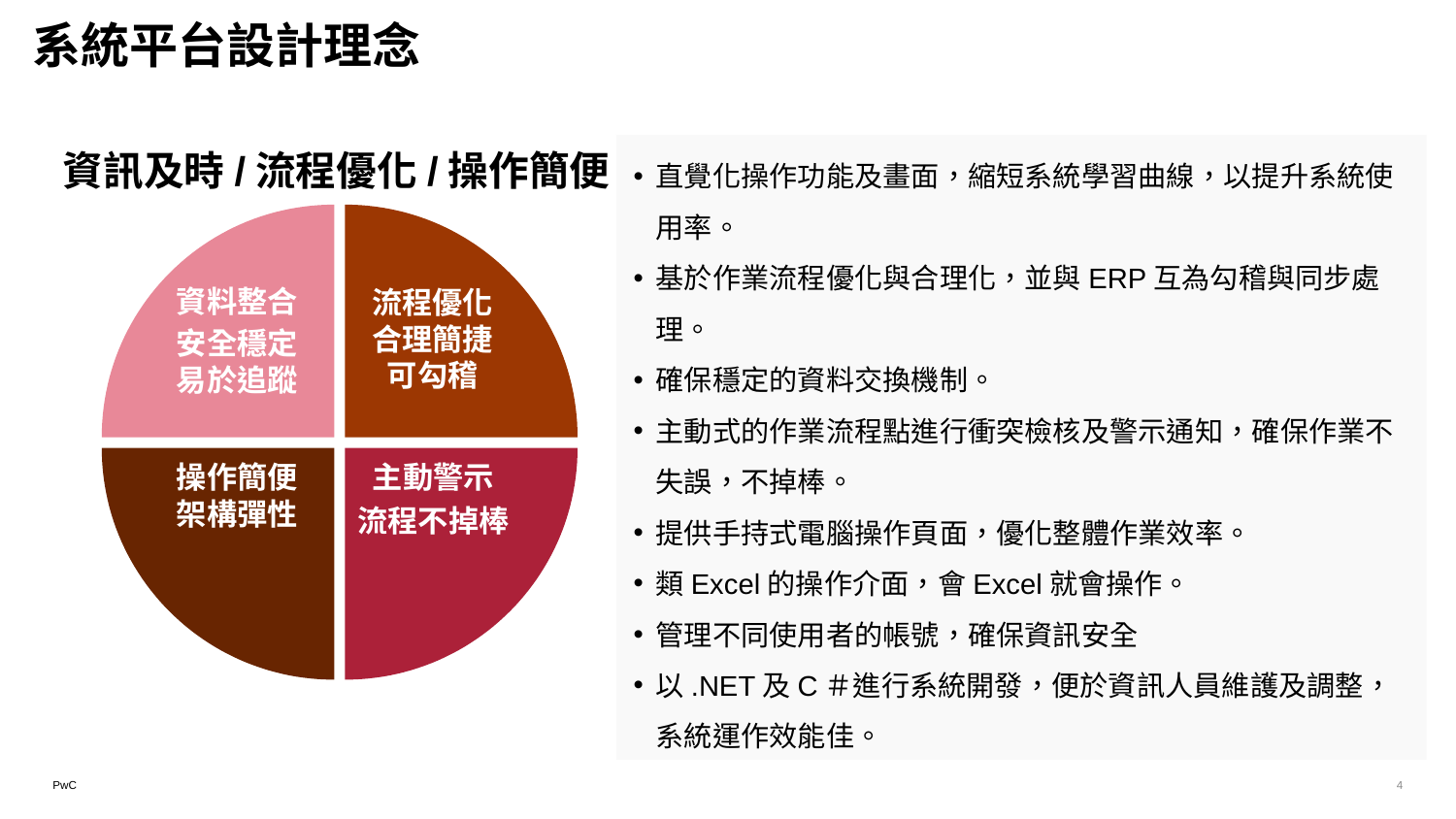

系統平台設計理念
直覺化操作功能及畫面，縮短系統學習曲線，以提升系統使用率。
基於作業流程優化與合理化，並與ERP互為勾稽與同步處理。
確保穩定的資料交換機制。
主動式的作業流程點進行衝突檢核及警示通知，確保作業不失誤，不掉棒。
提供手持式電腦操作頁面，優化整體作業效率。
類Excel的操作介面，會Excel就會操作。
管理不同使用者的帳號，確保資訊安全
以.NET及C＃進行系統開發，便於資訊人員維護及調整，系統運作效能佳。
資訊及時/流程優化/操作簡便

資料整合
安全穩定易於追蹤
流程優化合理簡捷可勾稽

操作簡便架構彈性
主動警示
流程不掉棒

4